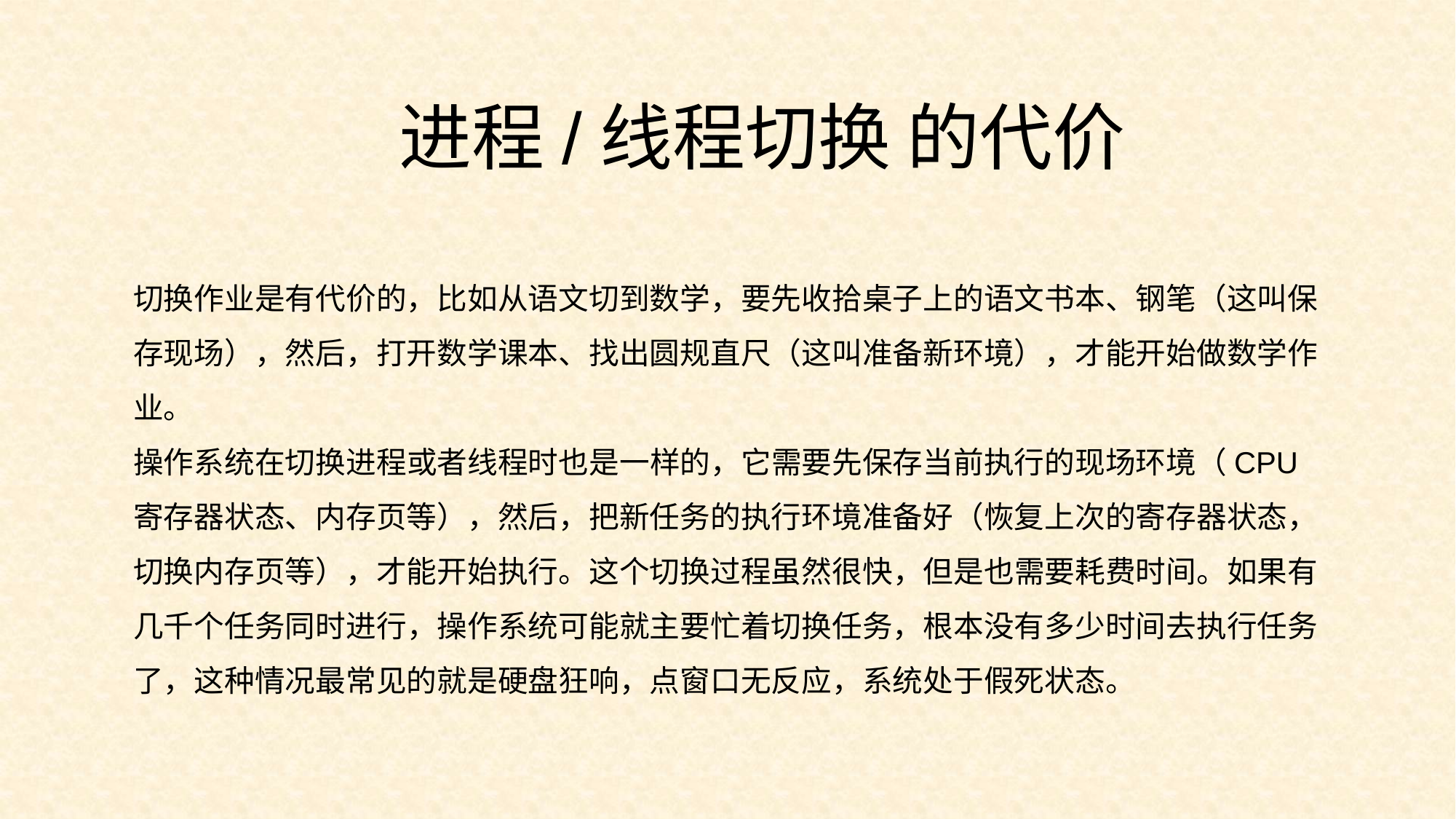

进程/线程切换 的代价
切换作业是有代价的，比如从语文切到数学，要先收拾桌子上的语文书本、钢笔（这叫保存现场），然后，打开数学课本、找出圆规直尺（这叫准备新环境），才能开始做数学作业。
操作系统在切换进程或者线程时也是一样的，它需要先保存当前执行的现场环境（CPU寄存器状态、内存页等），然后，把新任务的执行环境准备好（恢复上次的寄存器状态，切换内存页等），才能开始执行。这个切换过程虽然很快，但是也需要耗费时间。如果有几千个任务同时进行，操作系统可能就主要忙着切换任务，根本没有多少时间去执行任务了，这种情况最常见的就是硬盘狂响，点窗口无反应，系统处于假死状态。